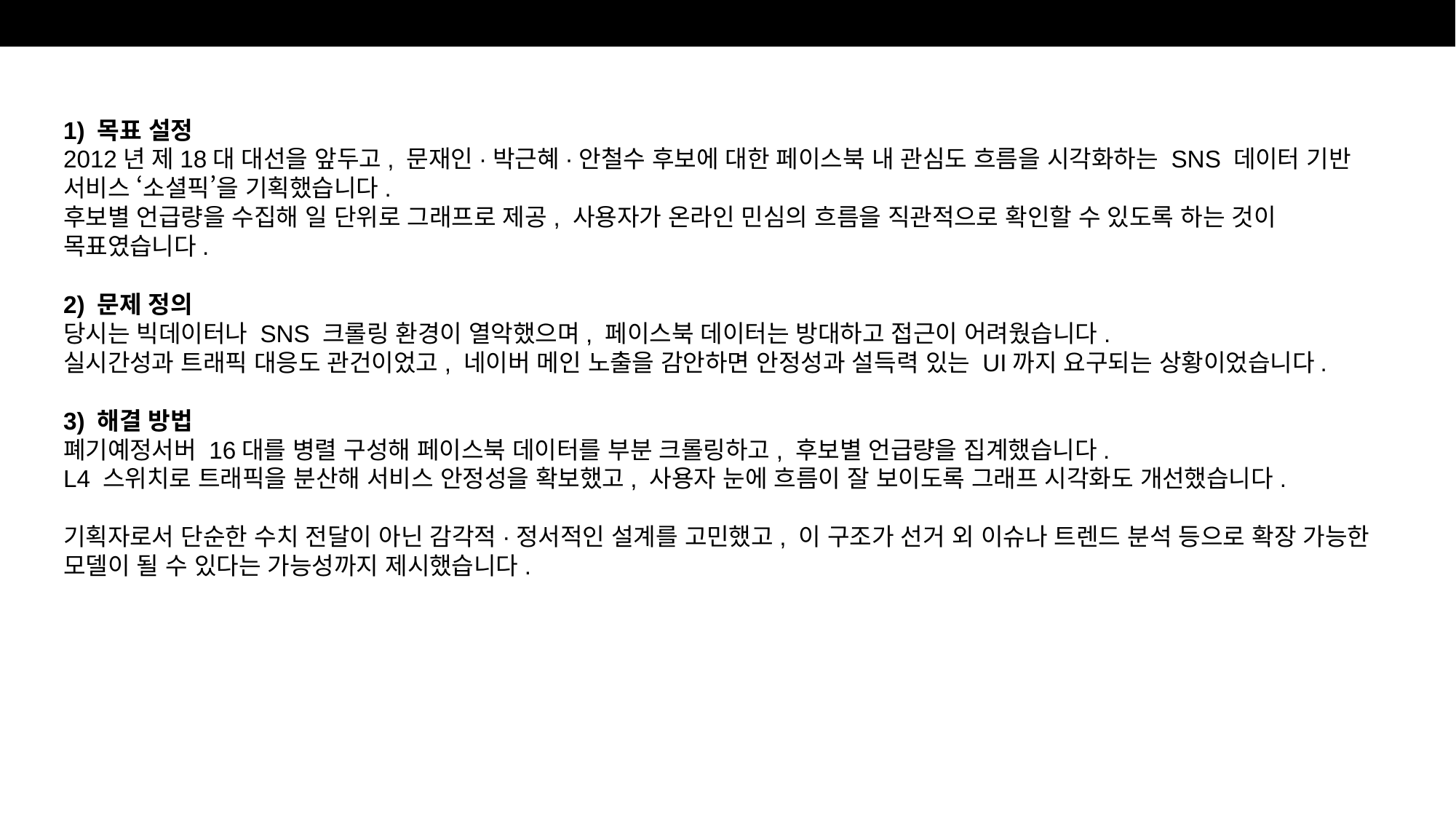

1) 목표 설정
2012년 제18대 대선을 앞두고, 문재인·박근혜·안철수 후보에 대한 페이스북 내 관심도 흐름을 시각화하는 SNS 데이터 기반 서비스 ‘소셜픽’을 기획했습니다.
후보별 언급량을 수집해 일 단위로 그래프로 제공, 사용자가 온라인 민심의 흐름을 직관적으로 확인할 수 있도록 하는 것이 목표였습니다.

2) 문제 정의
당시는 빅데이터나 SNS 크롤링 환경이 열악했으며, 페이스북 데이터는 방대하고 접근이 어려웠습니다.
실시간성과 트래픽 대응도 관건이었고, 네이버 메인 노출을 감안하면 안정성과 설득력 있는 UI까지 요구되는 상황이었습니다.

3) 해결 방법
폐기예정서버 16대를 병렬 구성해 페이스북 데이터를 부분 크롤링하고, 후보별 언급량을 집계했습니다.
L4 스위치로 트래픽을 분산해 서비스 안정성을 확보했고, 사용자 눈에 흐름이 잘 보이도록 그래프 시각화도 개선했습니다.

기획자로서 단순한 수치 전달이 아닌 감각적·정서적인 설계를 고민했고, 이 구조가 선거 외 이슈나 트렌드 분석 등으로 확장 가능한 모델이 될 수 있다는 가능성까지 제시했습니다.